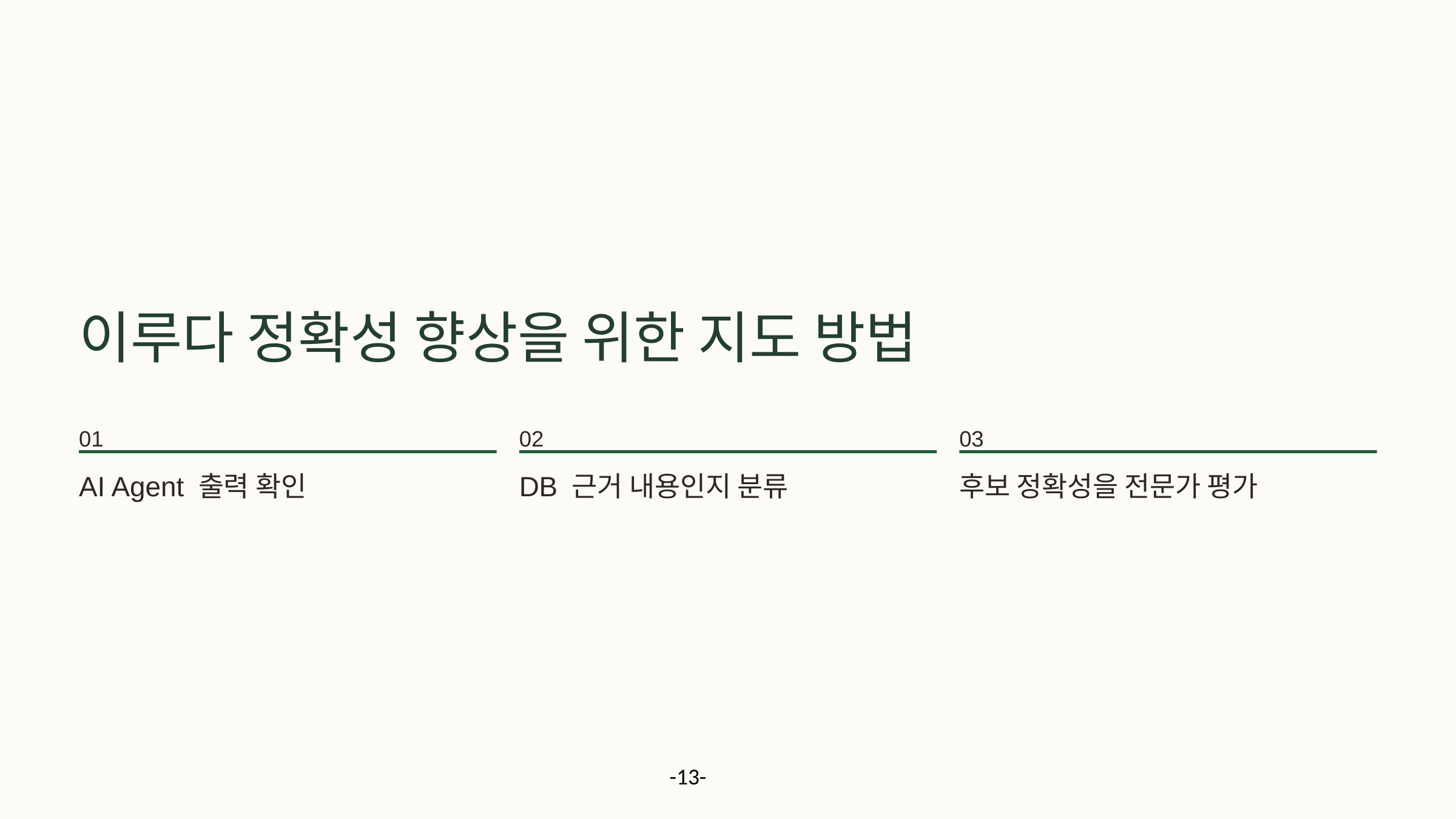

이루다 정확성 향상을 위한 지도 방법
01
02
03

AI Agent 출력 확인
DB 근거 내용인지 분류
후보 정확성을 전문가 평가
-13-